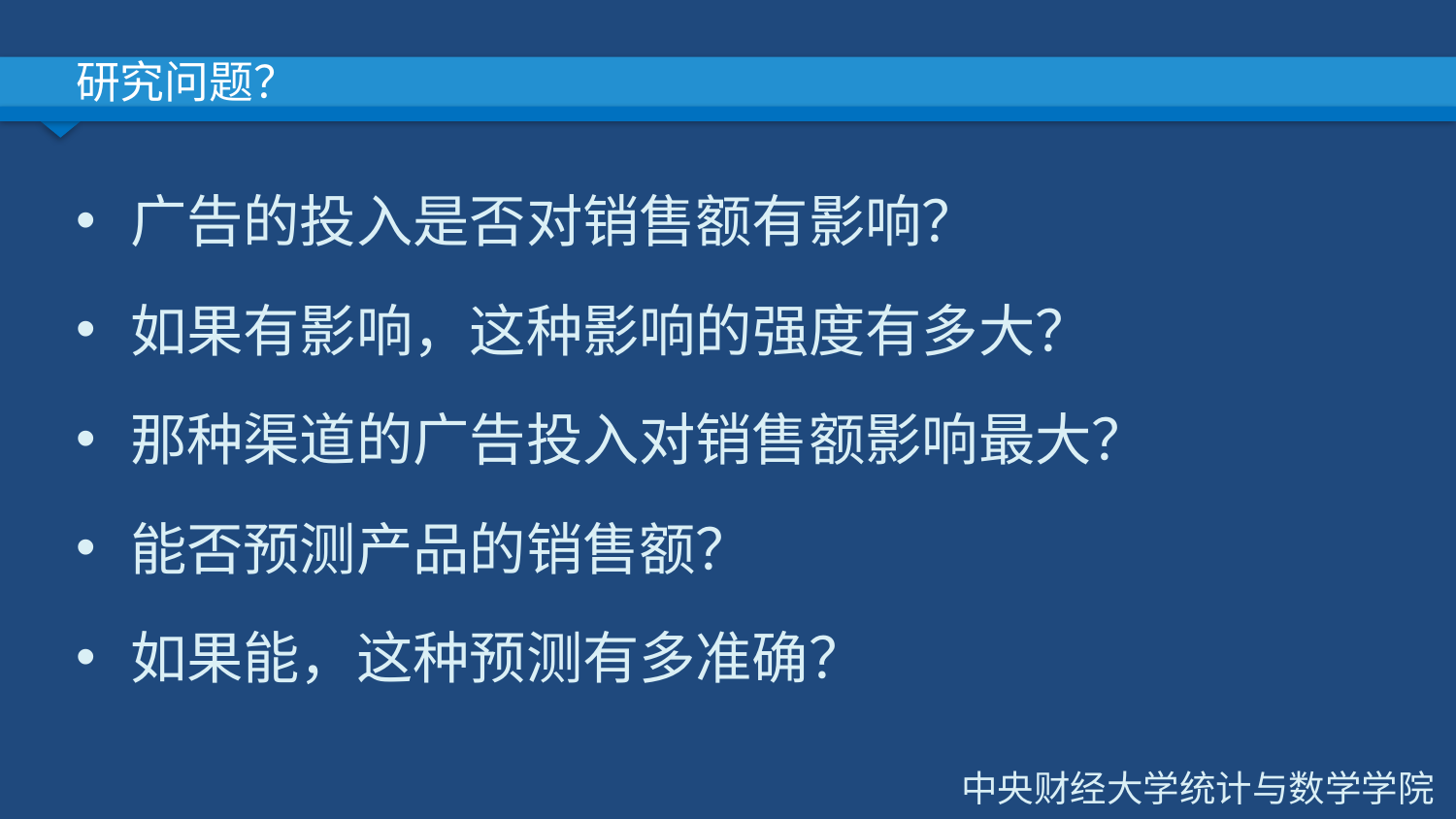

# 研究问题？
广告的投入是否对销售额有影响？
如果有影响，这种影响的强度有多大？
那种渠道的广告投入对销售额影响最大？
能否预测产品的销售额？
如果能，这种预测有多准确？